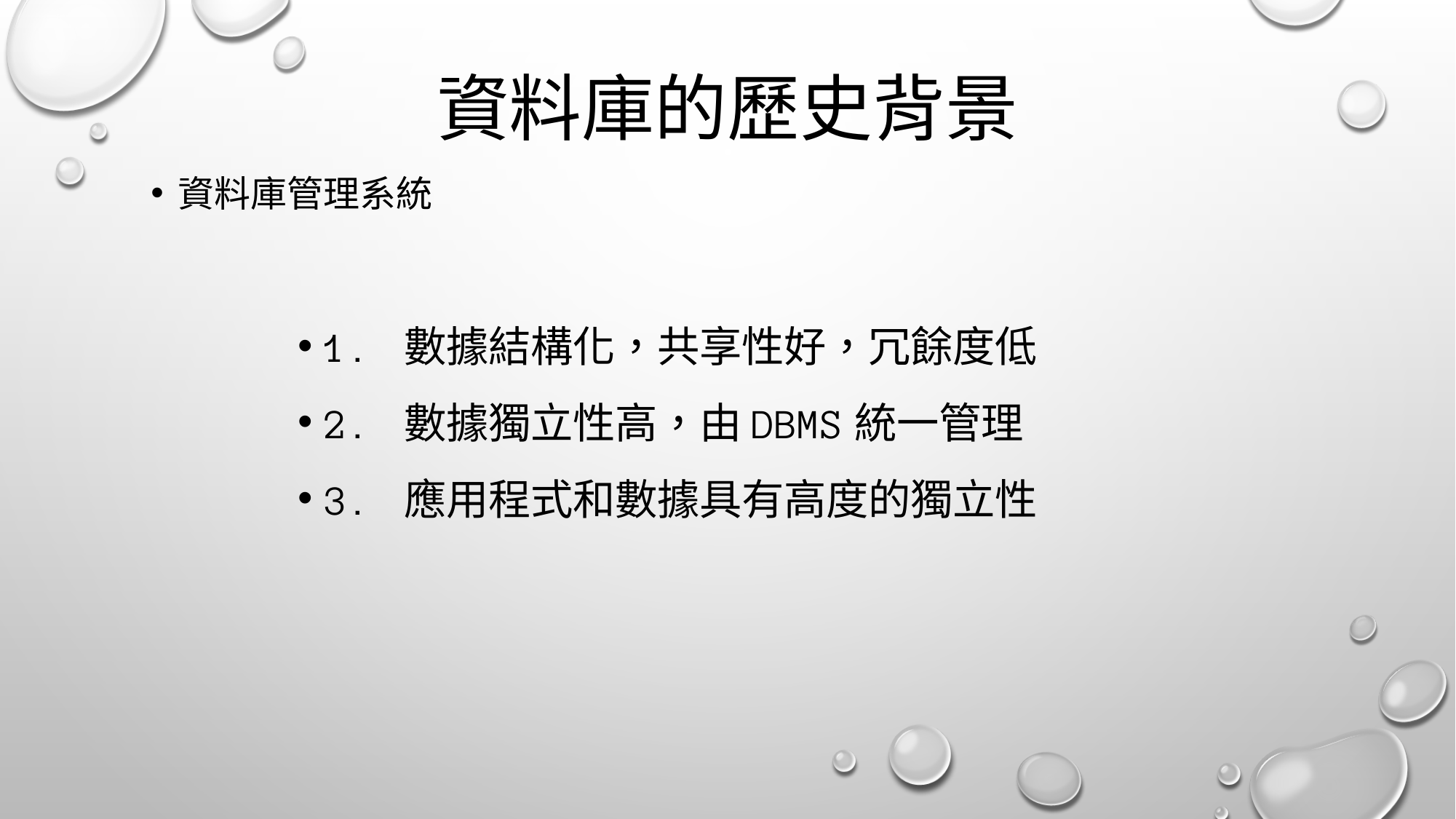

# 資料庫的歷史背景
資料庫管理系統
1. 數據結構化，共享性好，冗餘度低
2. 數據獨立性高，由DBMS統一管理
3. 應用程式和數據具有高度的獨立性